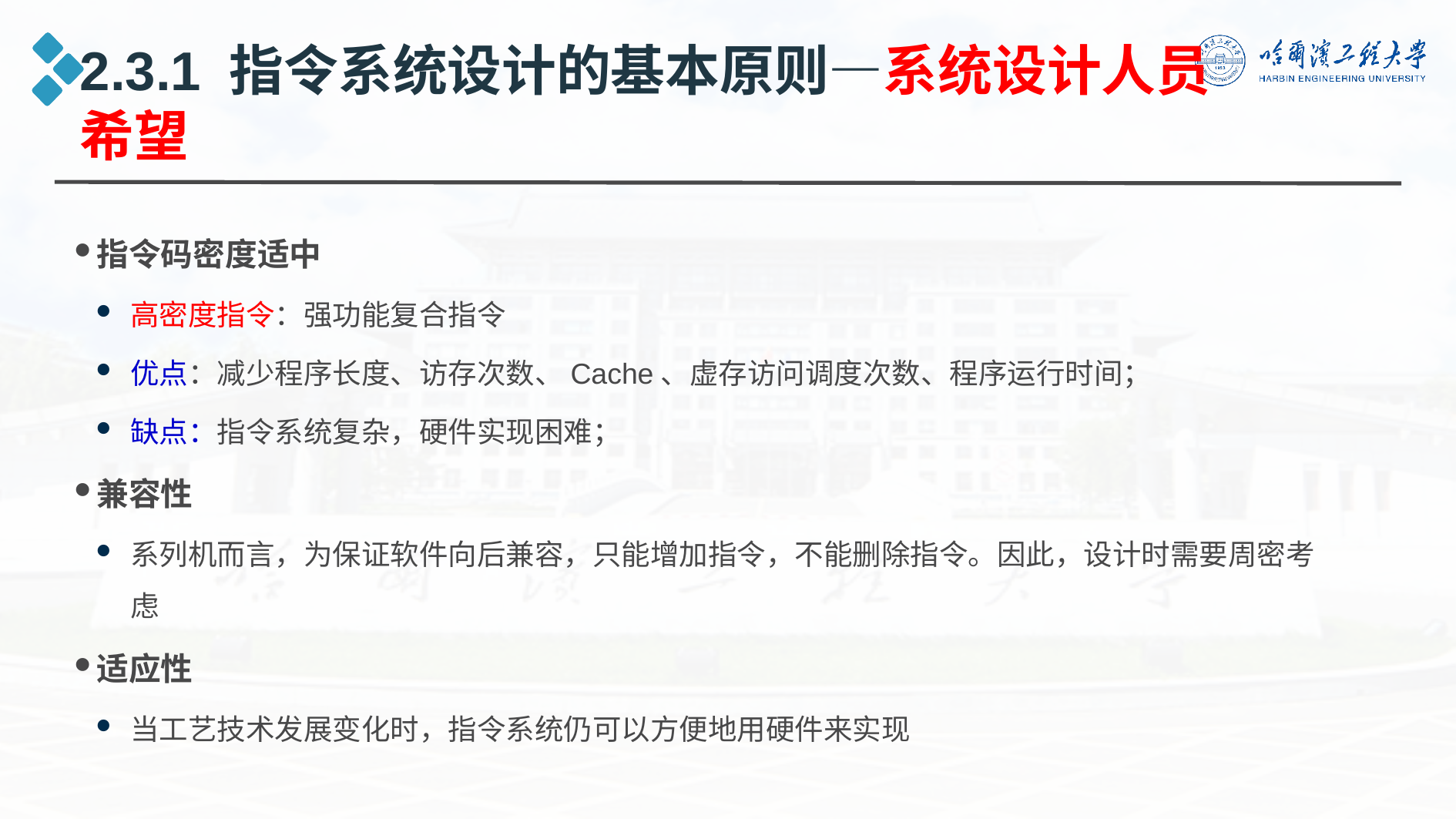

2.3.1 指令系统设计的基本原则—系统设计人员希望

指令码密度适中
高密度指令：强功能复合指令
优点：减少程序长度、访存次数、Cache、虚存访问调度次数、程序运行时间；
缺点：指令系统复杂，硬件实现困难；
兼容性
系列机而言，为保证软件向后兼容，只能增加指令，不能删除指令。因此，设计时需要周密考虑
适应性
当工艺技术发展变化时，指令系统仍可以方便地用硬件来实现